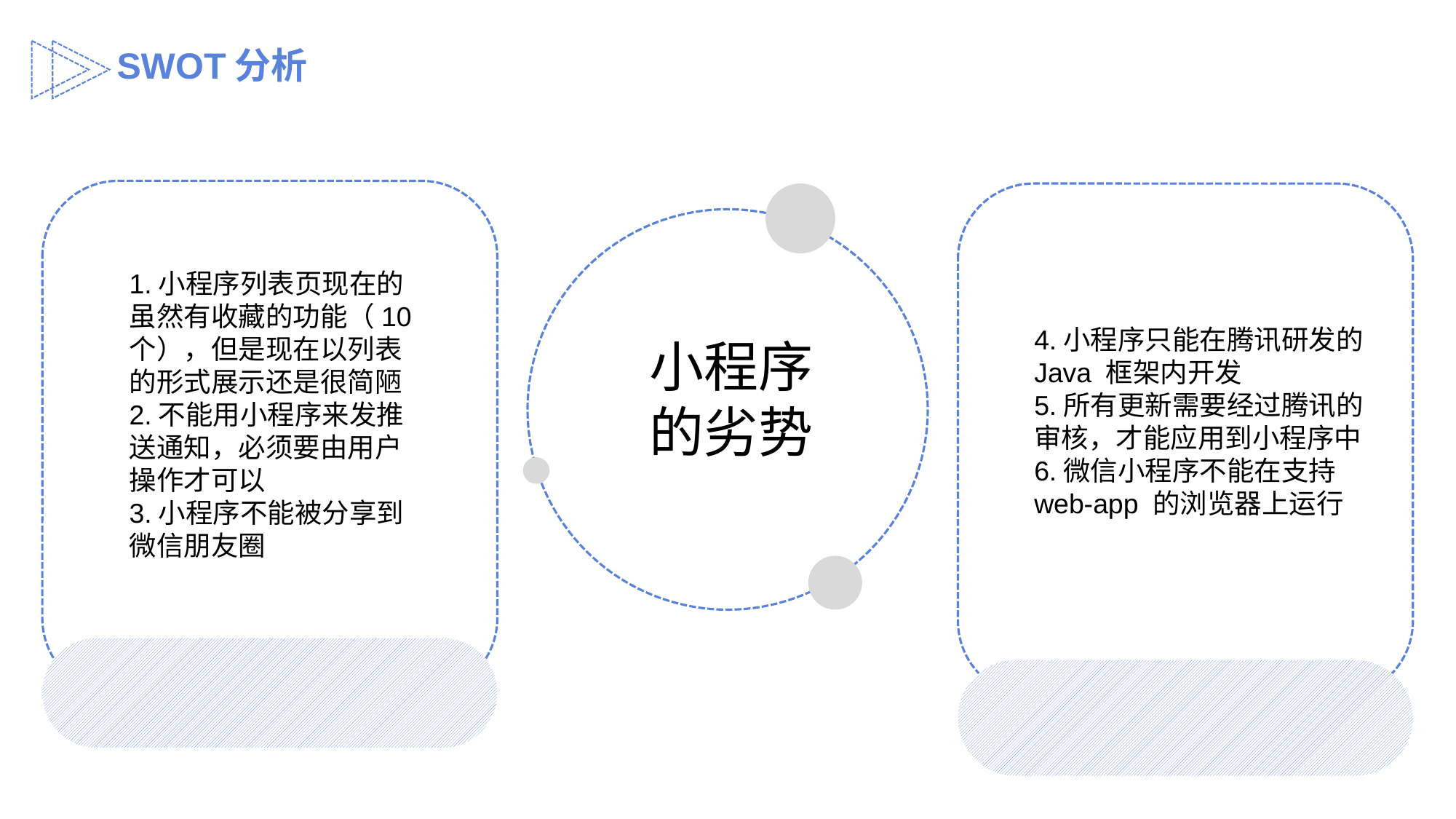

SWOT分析

1.小程序列表页现在的虽然有收藏的功能（10个），但是现在以列表的形式展示还是很简陋
2.不能用小程序来发推送通知，必须要由用户操作才可以
3.小程序不能被分享到微信朋友圈

4.小程序只能在腾讯研发的 Java 框架内开发
5.所有更新需要经过腾讯的审核，才能应用到小程序中
6.微信小程序不能在支持 web-app 的浏览器上运行
小程序的劣势